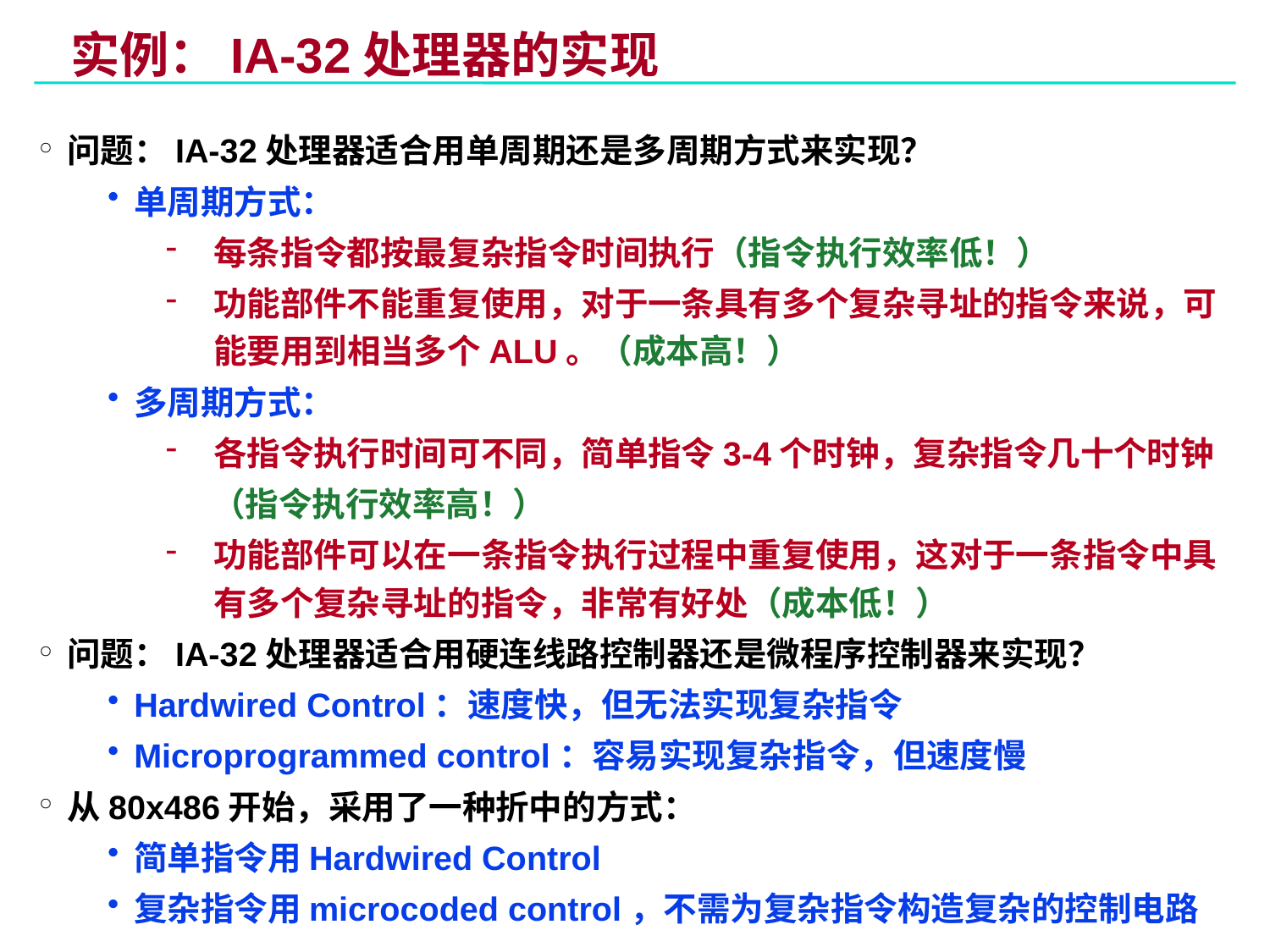

# 实例：IA-32处理器的实现
问题：IA-32处理器适合用单周期还是多周期方式来实现？
单周期方式：
每条指令都按最复杂指令时间执行（指令执行效率低！）
功能部件不能重复使用，对于一条具有多个复杂寻址的指令来说，可能要用到相当多个ALU。（成本高！）
多周期方式：
各指令执行时间可不同，简单指令3-4个时钟，复杂指令几十个时钟
     （指令执行效率高！）
功能部件可以在一条指令执行过程中重复使用，这对于一条指令中具有多个复杂寻址的指令，非常有好处（成本低！）
问题：IA-32处理器适合用硬连线路控制器还是微程序控制器来实现？
Hardwired Control：速度快，但无法实现复杂指令
Microprogrammed control：容易实现复杂指令，但速度慢
从80x486开始，采用了一种折中的方式：
简单指令用Hardwired Control
复杂指令用microcoded control，不需为复杂指令构造复杂的控制电路